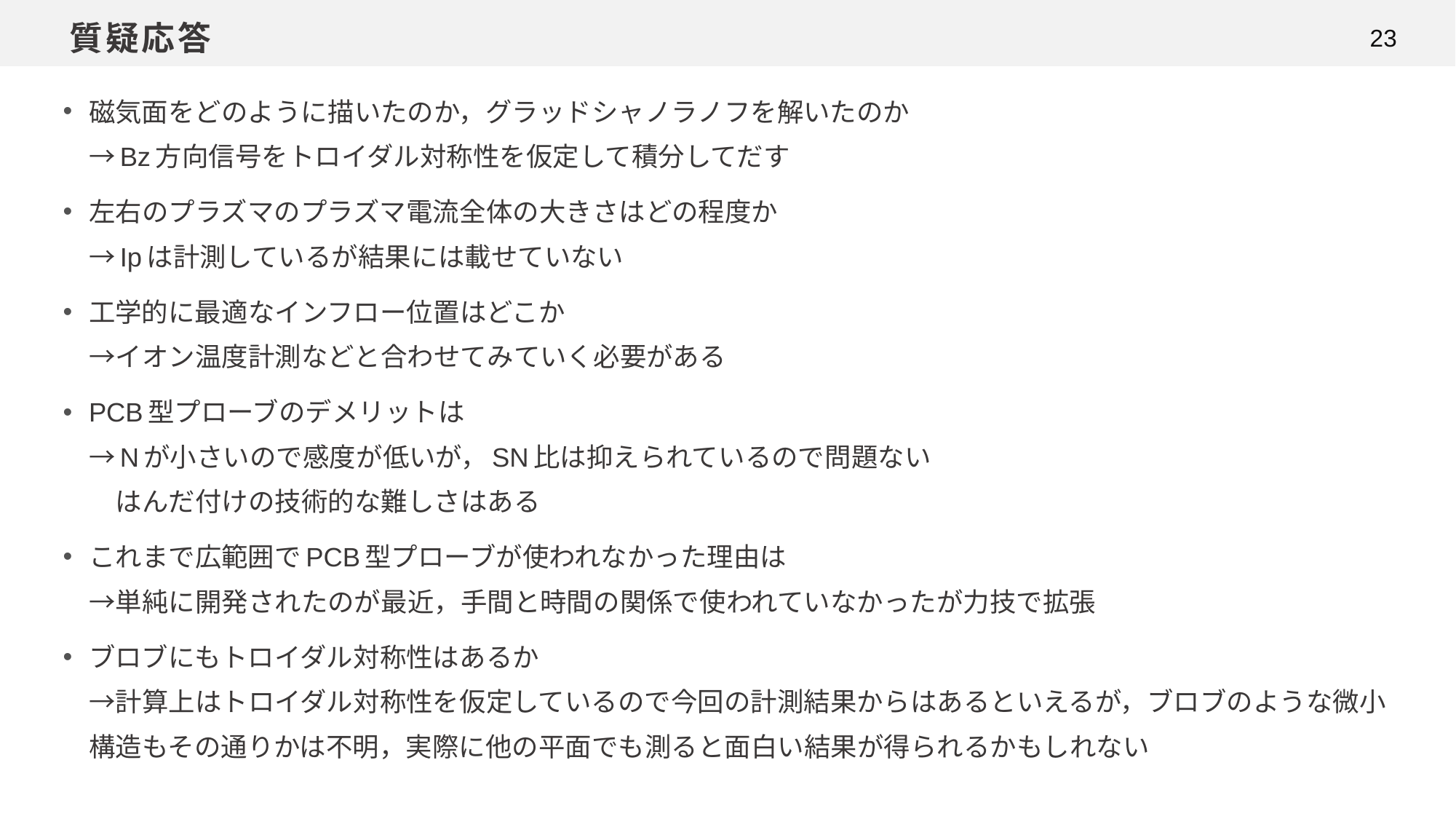

# 質疑応答
23
磁気面をどのように描いたのか，グラッドシャノラノフを解いたのか
→Bz方向信号をトロイダル対称性を仮定して積分してだす
左右のプラズマのプラズマ電流全体の大きさはどの程度か
→Ipは計測しているが結果には載せていない
工学的に最適なインフロー位置はどこか
→イオン温度計測などと合わせてみていく必要がある
PCB型プローブのデメリットは
→Nが小さいので感度が低いが，SN比は抑えられているので問題ない
　はんだ付けの技術的な難しさはある
これまで広範囲でPCB型プローブが使われなかった理由は
→単純に開発されたのが最近，手間と時間の関係で使われていなかったが力技で拡張
ブロブにもトロイダル対称性はあるか
→計算上はトロイダル対称性を仮定しているので今回の計測結果からはあるといえるが，ブロブのような微小構造もその通りかは不明，実際に他の平面でも測ると面白い結果が得られるかもしれない